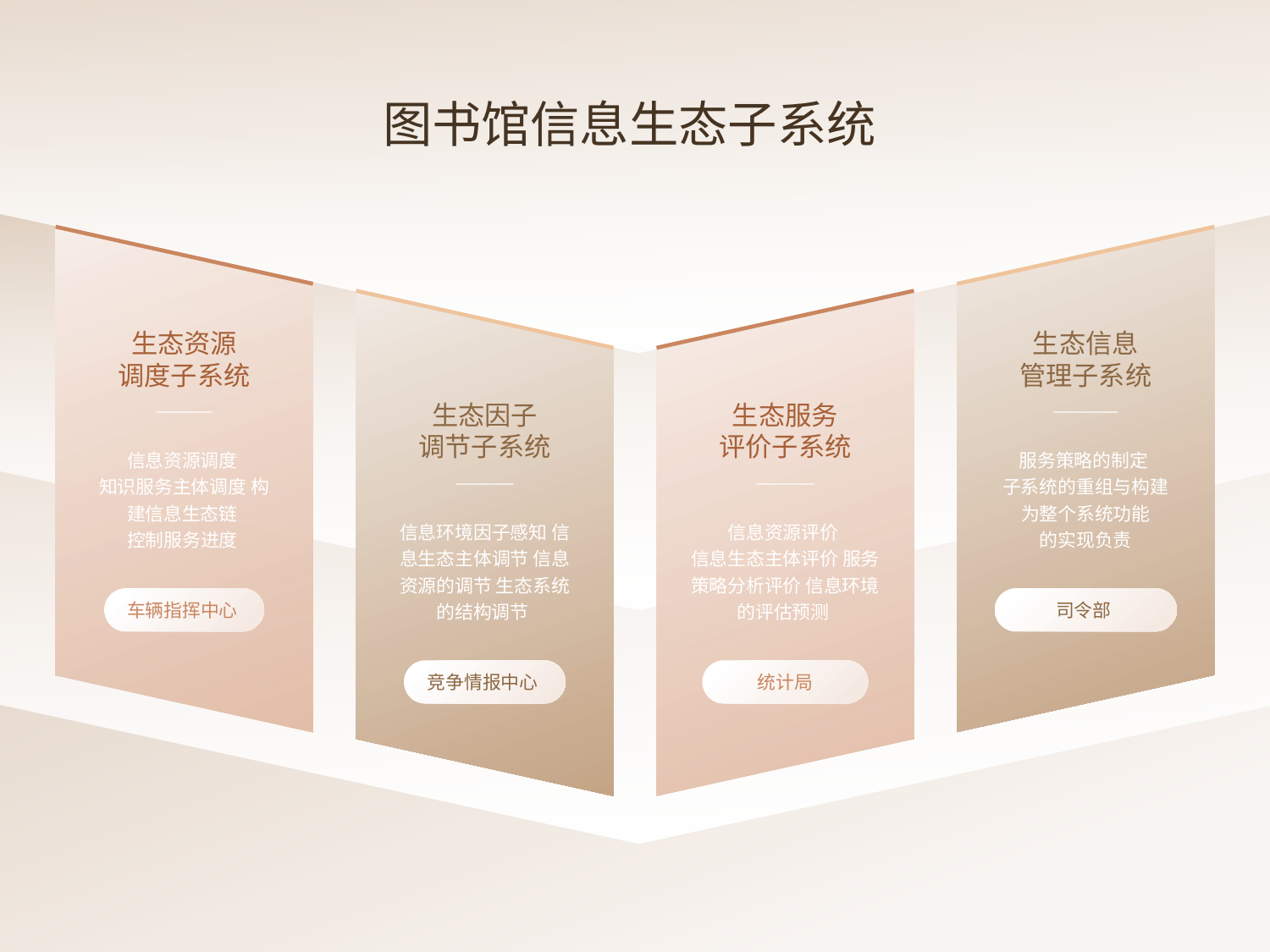

图书馆信息生态子系统

生态资源
调度子系统
信息资源调度
知识服务主体调度 构建信息生态链
控制服务进度
车辆指挥中心
生态信息
管理子系统
服务策略的制定
子系统的重组与构建
为整个系统功能
的实现负责
司令部

生态因子
调节子系统
信息环境因子感知 信息生态主体调节 信息资源的调节 生态系统的结构调节
竞争情报中心
生态服务
评价子系统
信息资源评价
信息生态主体评价 服务策略分析评价 信息环境的评估预测
统计局